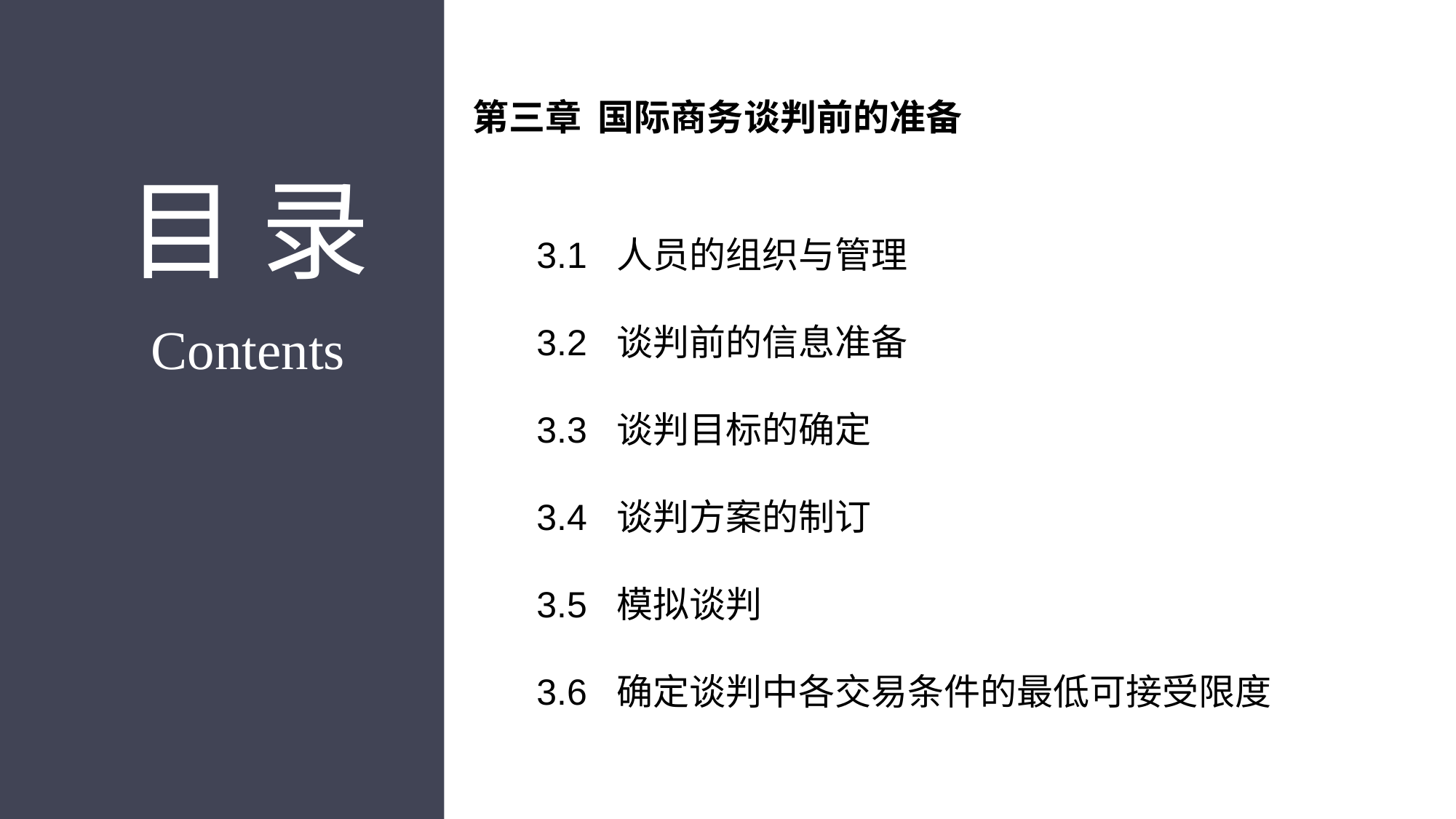

第三章  国际商务谈判前的准备
目 录
3.1  人员的组织与管理
3.2  谈判前的信息准备
3.3  谈判目标的确定
3.4  谈判方案的制订
3.5  模拟谈判
3.6  确定谈判中各交易条件的最低可接受限度
Contents